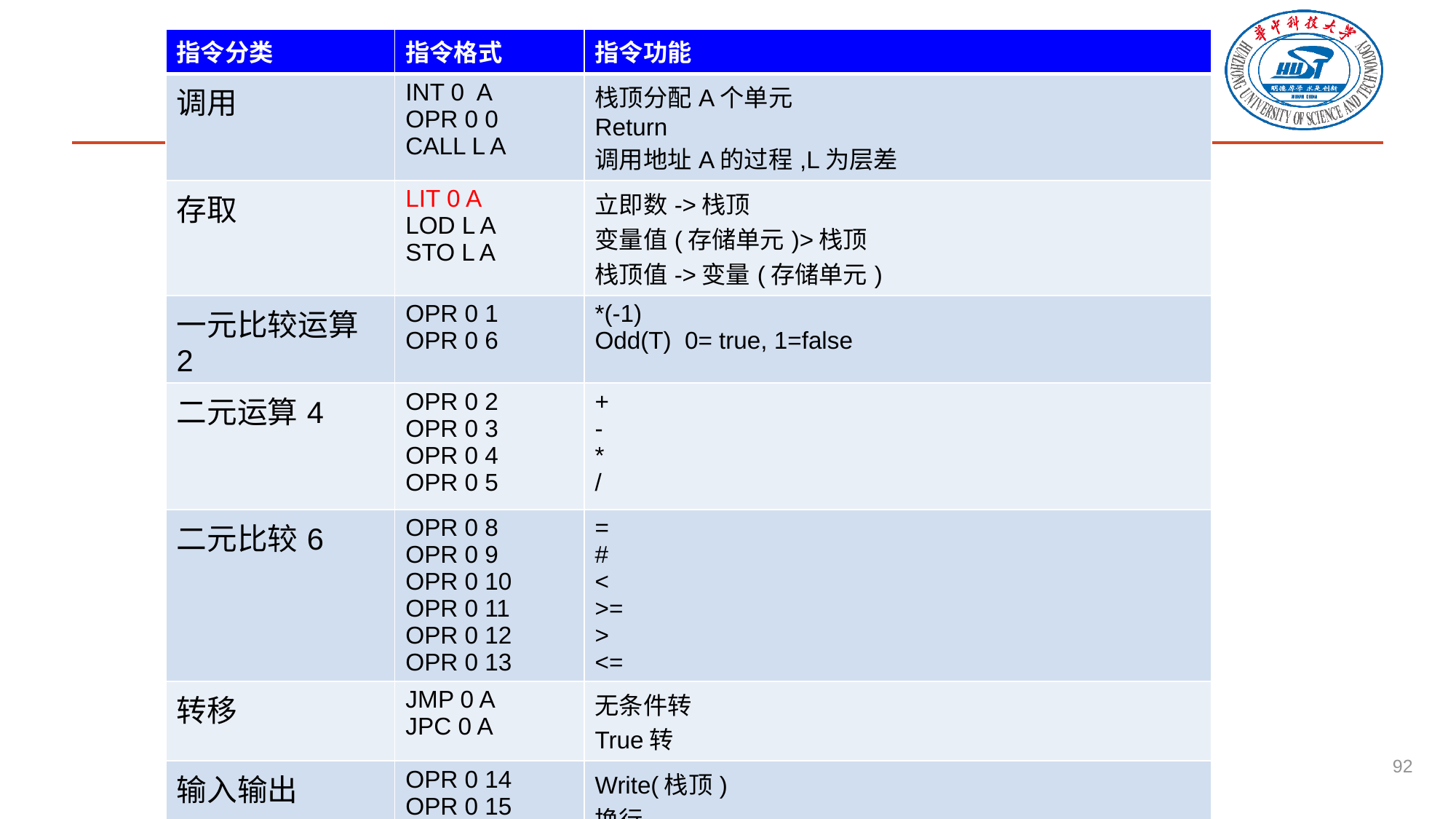

| 指令分类 | 指令格式 | 指令功能 |
| --- | --- | --- |
| 调用 | INT 0 A OPR 0 0 CALL L A | 栈顶分配A个单元 Return 调用地址A的过程,L为层差 |
| 存取 | LIT 0 A LOD L A STO L A | 立即数->栈顶 变量值(存储单元)>栈顶 栈顶值->变量(存储单元) |
| 一元比较运算2 | OPR 0 1 OPR 0 6 | \*(-1) Odd(T) 0= true, 1=false |
| 二元运算4 | OPR 0 2 OPR 0 3 OPR 0 4 OPR 0 5 | + - \* / |
| 二元比较6 | OPR 0 8 OPR 0 9 OPR 0 10 OPR 0 11 OPR 0 12 OPR 0 13 | = # < >= > <= |
| 转移 | JMP 0 A JPC 0 A | 无条件转 True转 |
| 输入输出 | OPR 0 14 OPR 0 15 OPR 0 16 | Write(栈顶) 换行 Read(到栈顶） |
#

92